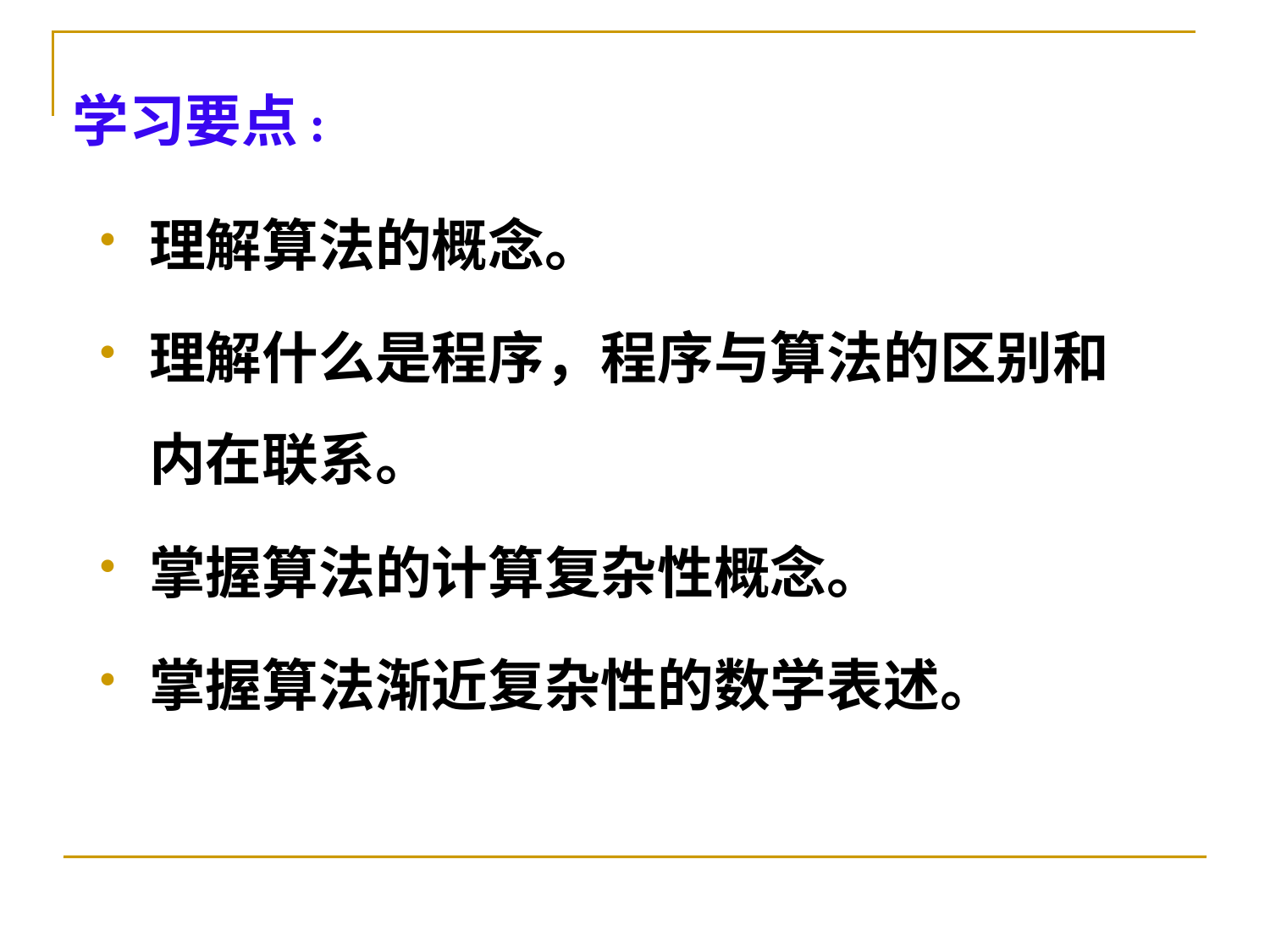

# 学习要点:
理解算法的概念。
理解什么是程序，程序与算法的区别和内在联系。
掌握算法的计算复杂性概念。
掌握算法渐近复杂性的数学表述。